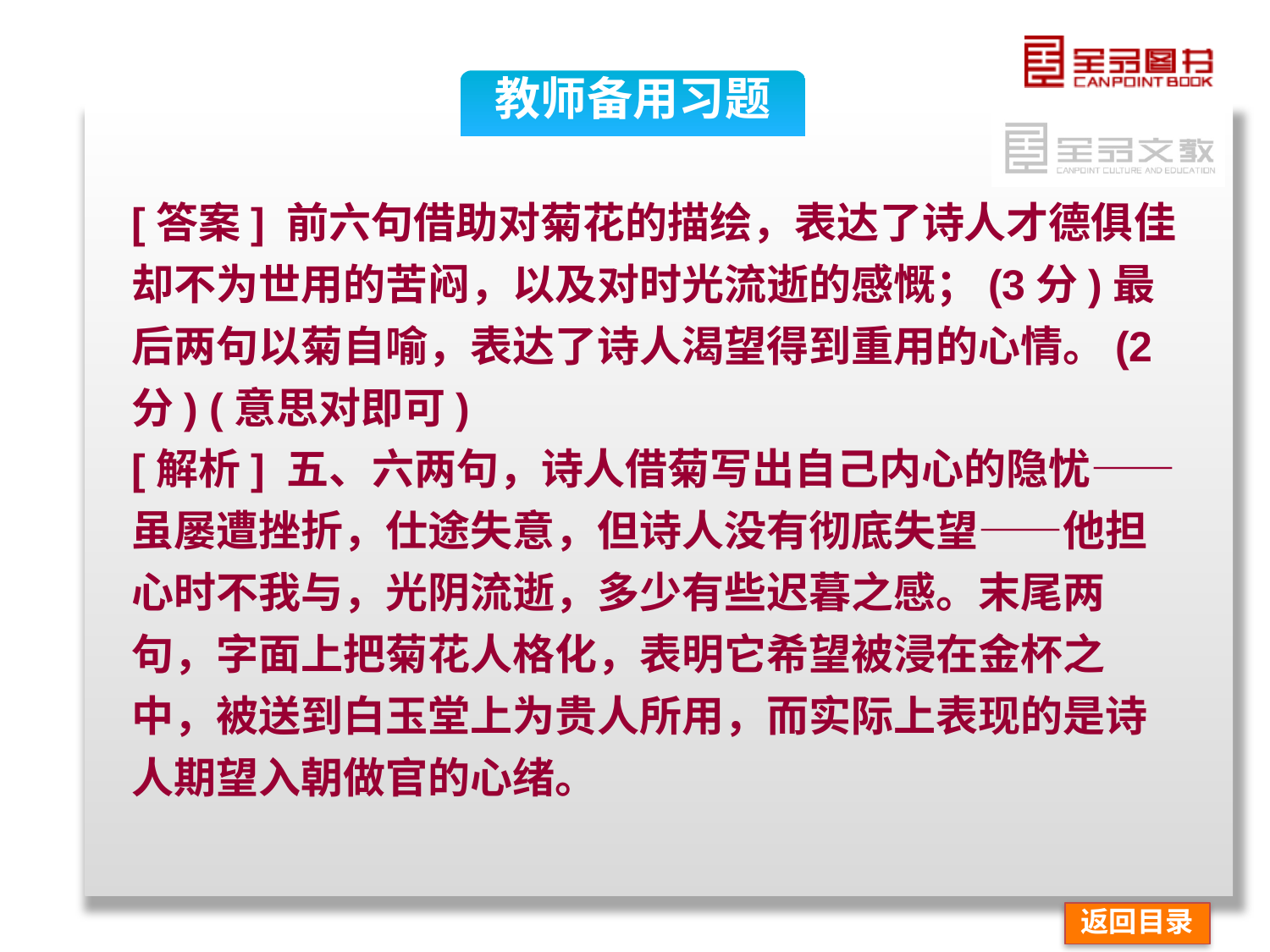

教师备用习题
[答案] 前六句借助对菊花的描绘，表达了诗人才德俱佳却不为世用的苦闷，以及对时光流逝的感慨；(3分)最后两句以菊自喻，表达了诗人渴望得到重用的心情。(2分) (意思对即可)
[解析] 五、六两句，诗人借菊写出自己内心的隐忧——虽屡遭挫折，仕途失意，但诗人没有彻底失望——他担心时不我与，光阴流逝，多少有些迟暮之感。末尾两句，字面上把菊花人格化，表明它希望被浸在金杯之中，被送到白玉堂上为贵人所用，而实际上表现的是诗人期望入朝做官的心绪。
返回目录